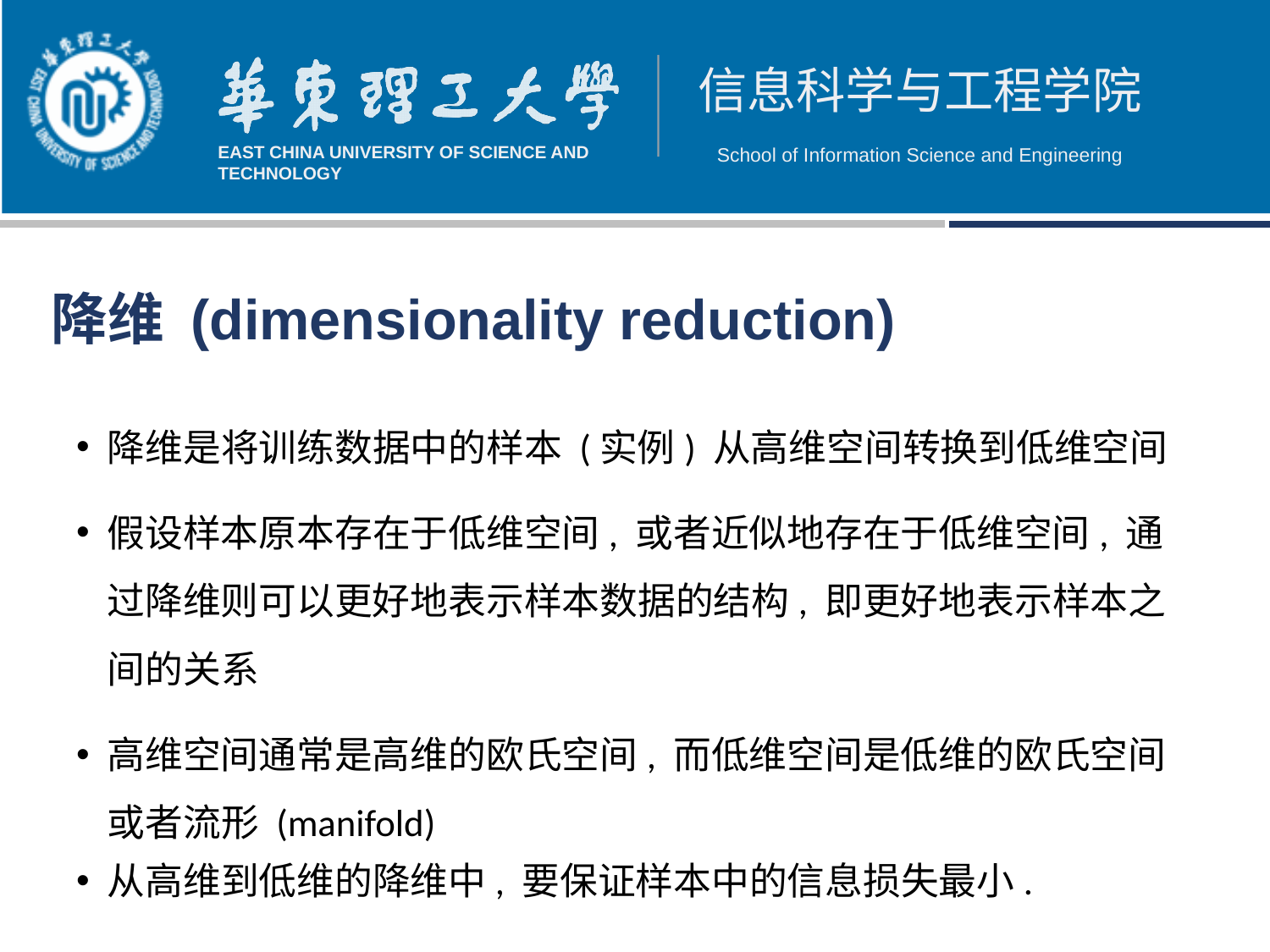

降维 (dimensionality reduction)
降维是将训练数据中的样本 (实例) 从高维空间转换到低维空间
假设样本原本存在于低维空间, 或者近似地存在于低维空间, 通过降维则可以更好地表示样本数据的结构, 即更好地表示样本之间的关系
高维空间通常是高维的欧氏空间, 而低维空间是低维的欧氏空间或者流形 (manifold)
从高维到低维的降维中, 要保证样本中的信息损失最小.
55